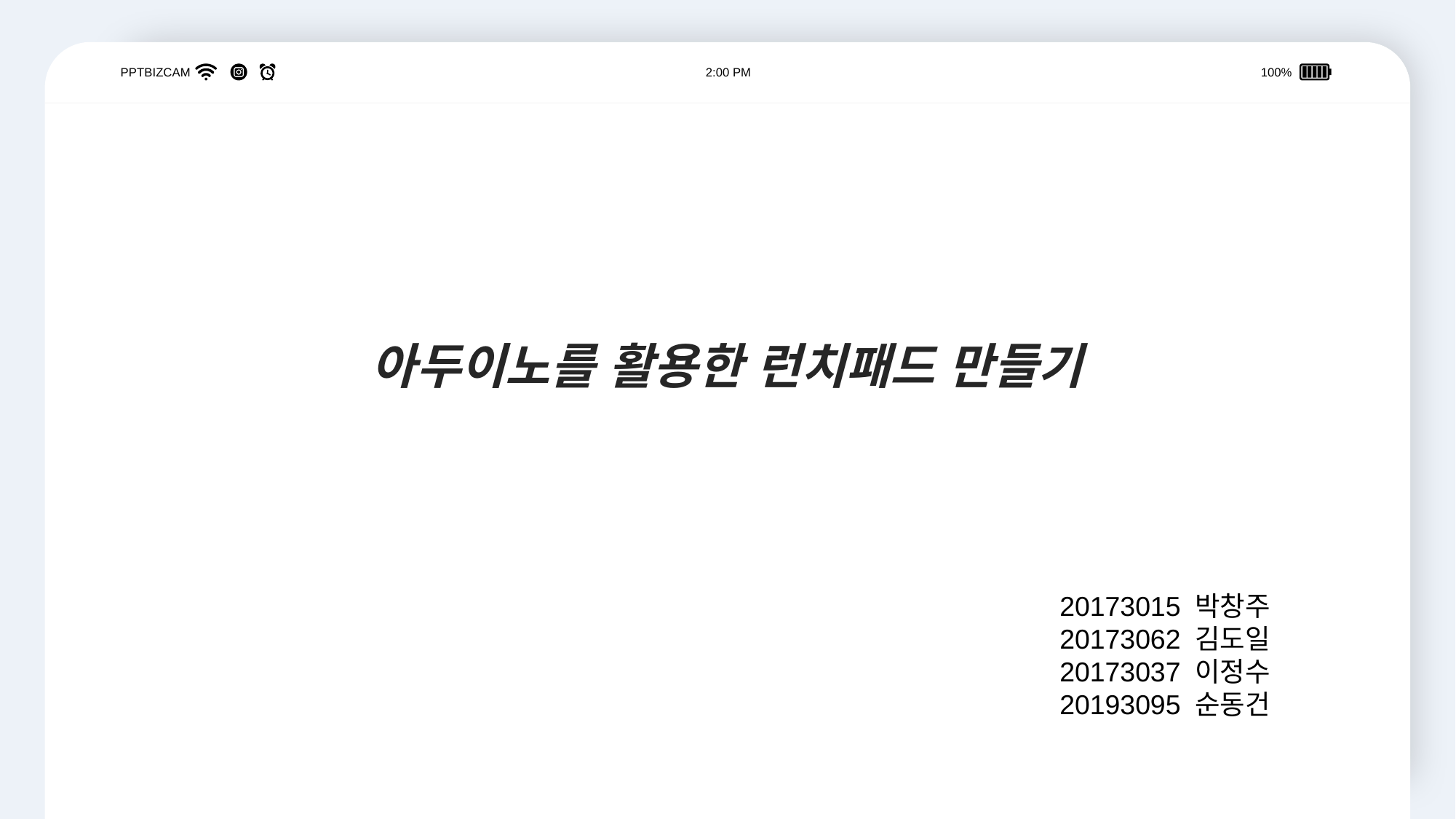

아두이노를 활용한 런치패드 만들기

PPTBIZCAM
2:00 PM
100%

20173015 박창주
20173062 김도일
20173037 이정수
20193095 순동건